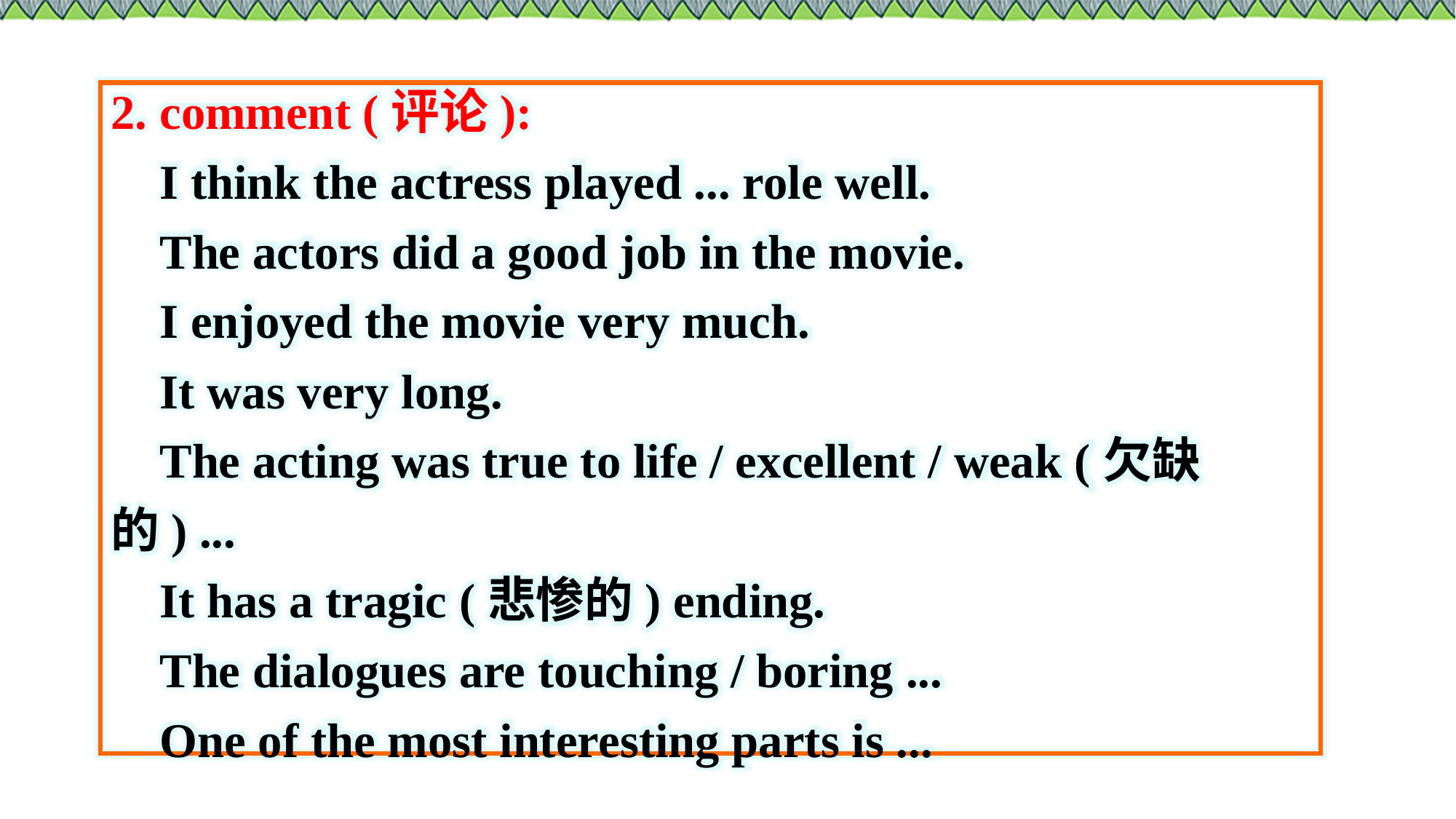

2. comment (评论):
    I think the actress played ... role well.
    The actors did a good job in the movie.
    I enjoyed the movie very much.
    It was very long.
    The acting was true to life / excellent / weak (欠缺的) ...
    It has a tragic (悲惨的) ending.
    The dialogues are touching / boring ...
    One of the most interesting parts is ...